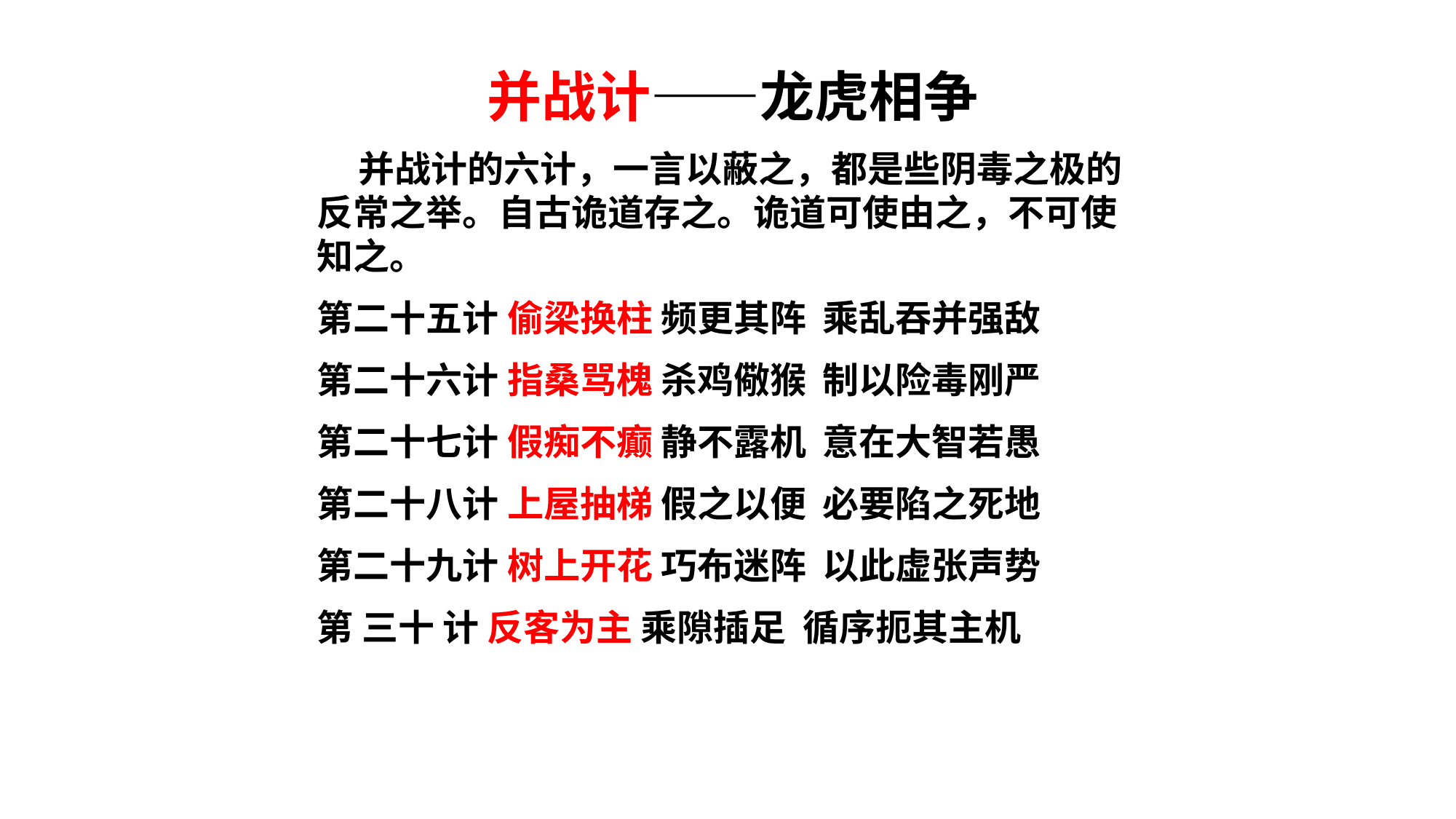

并战计——龙虎相争
    并战计的六计，一言以蔽之，都是些阴毒之极的反常之举。自古诡道存之。诡道可使由之，不可使知之。
第二十五计 偷梁换柱 频更其阵  乘乱吞并强敌
第二十六计 指桑骂槐 杀鸡儆猴  制以险毒刚严
第二十七计 假痴不癫 静不露机  意在大智若愚
第二十八计 上屋抽梯 假之以便  必要陷之死地
第二十九计 树上开花 巧布迷阵  以此虚张声势
第 三十 计 反客为主 乘隙插足  循序扼其主机